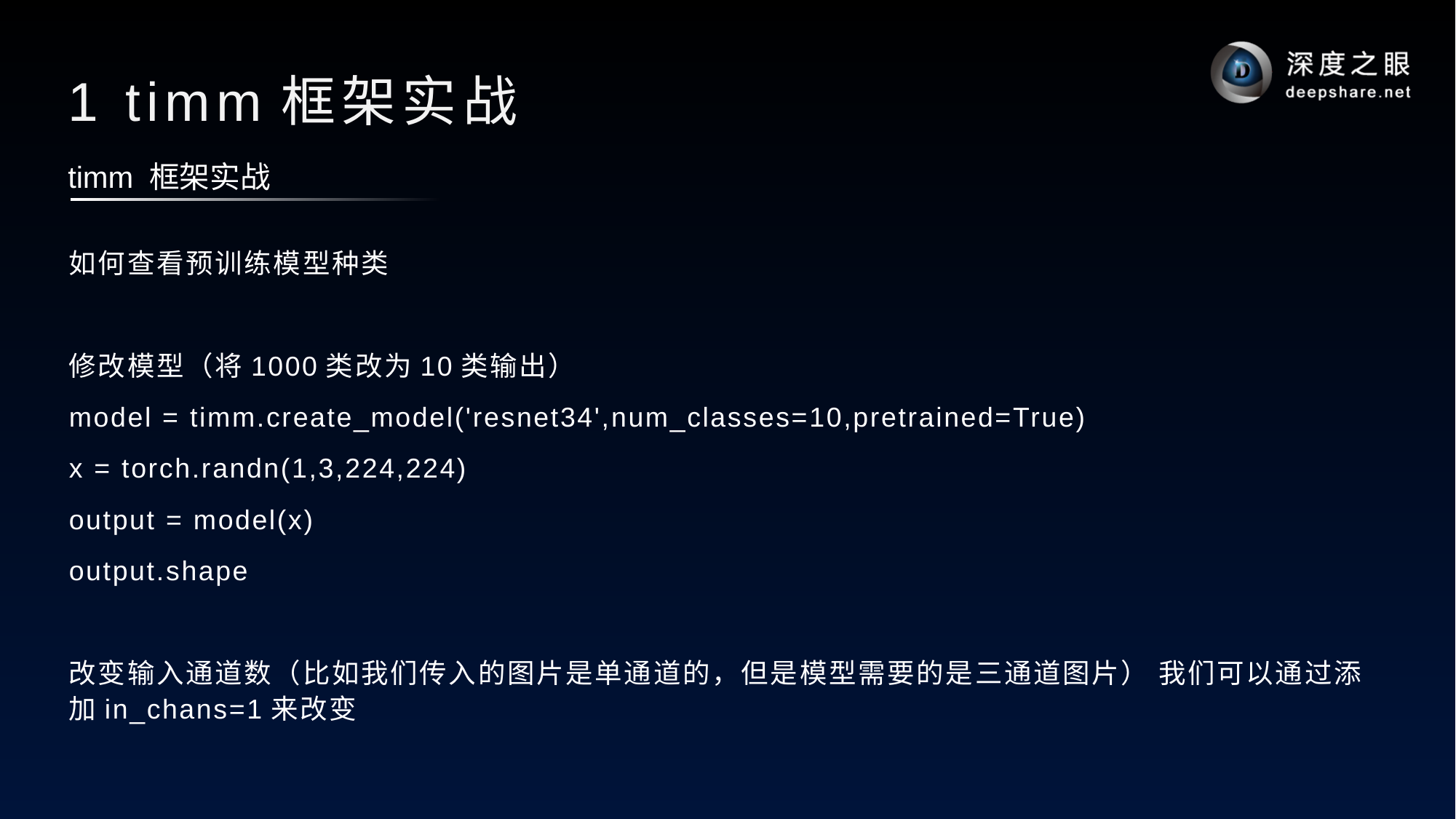

# 1 timm框架实战
timm 框架实战
如何查看预训练模型种类

修改模型（将1000类改为10类输出）
model = timm.create_model('resnet34',num_classes=10,pretrained=True)
x = torch.randn(1,3,224,224)
output = model(x)
output.shape

改变输入通道数（比如我们传入的图片是单通道的，但是模型需要的是三通道图片） 我们可以通过添加in_chans=1来改变